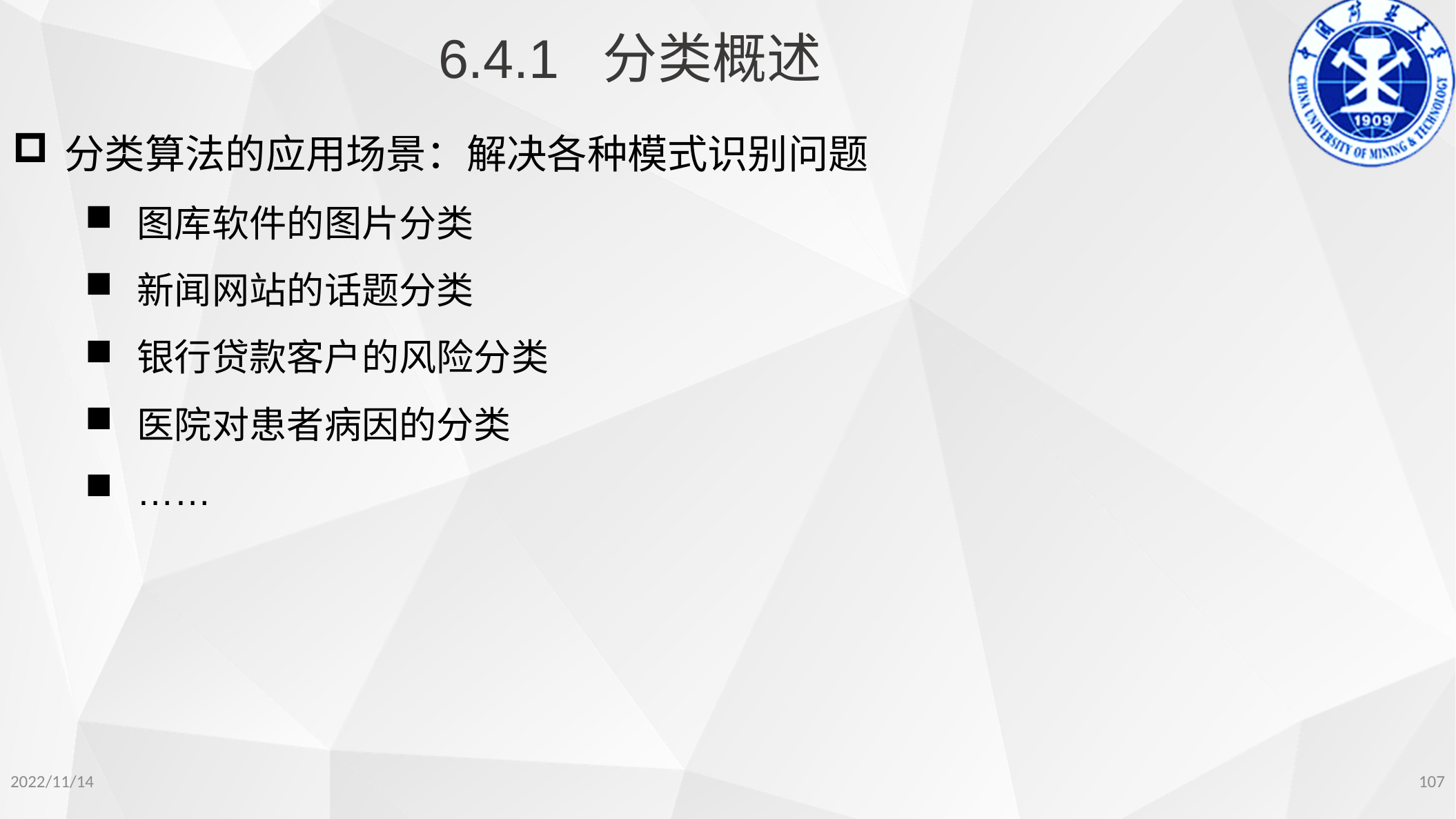

6.4.1  分类概述
分类算法的应用场景：解决各种模式识别问题
图库软件的图片分类
新闻网站的话题分类
银行贷款客户的风险分类
医院对患者病因的分类
……

2022/11/14
107